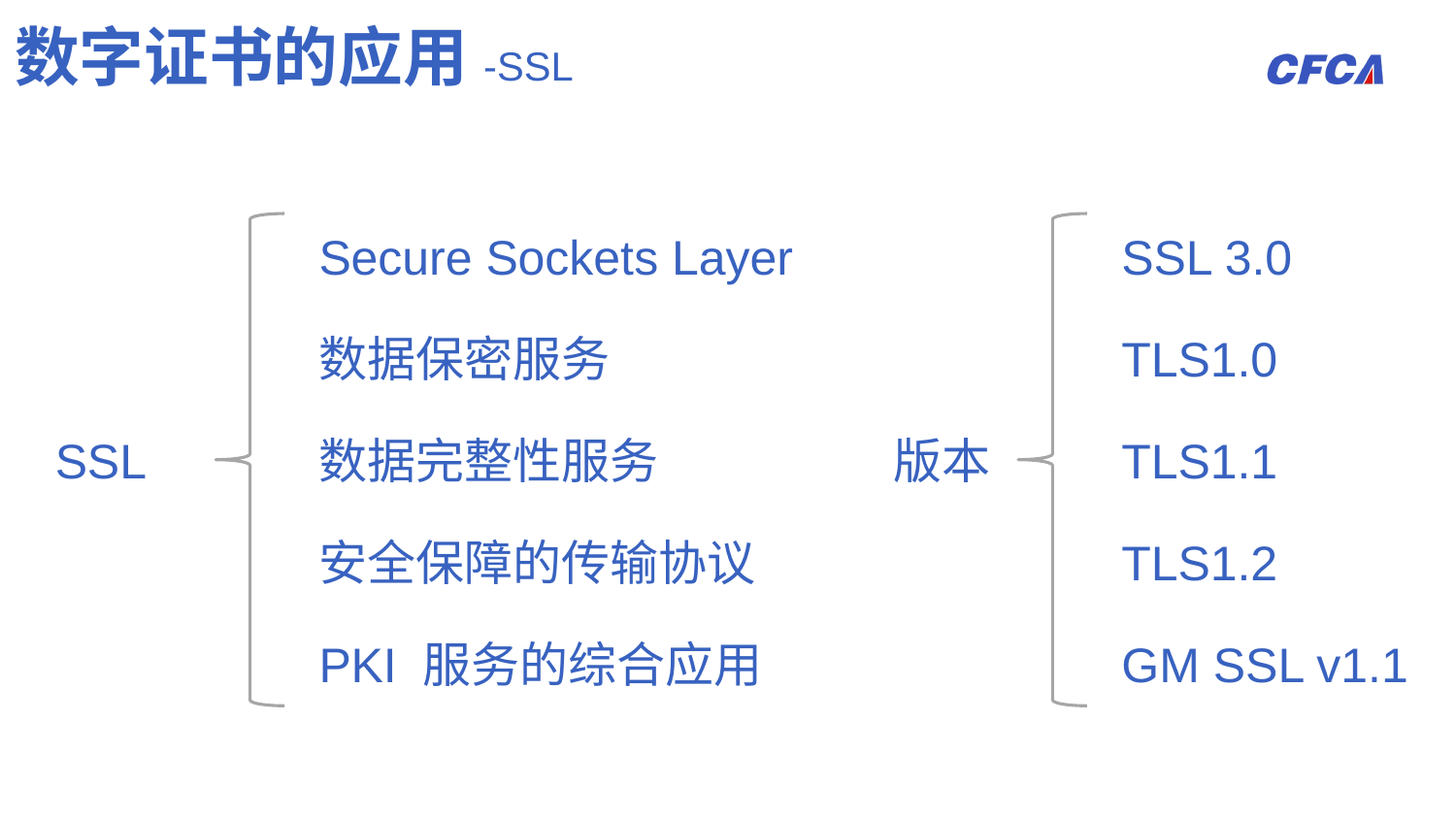

数字证书的应用-SSL

Secure Sockets Layer

SSL 3.0
数据保密服务
TLS1.0
SSL
数据完整性服务
版本
TLS1.1
安全保障的传输协议
TLS1.2
PKI 服务的综合应用
GM SSL v1.1